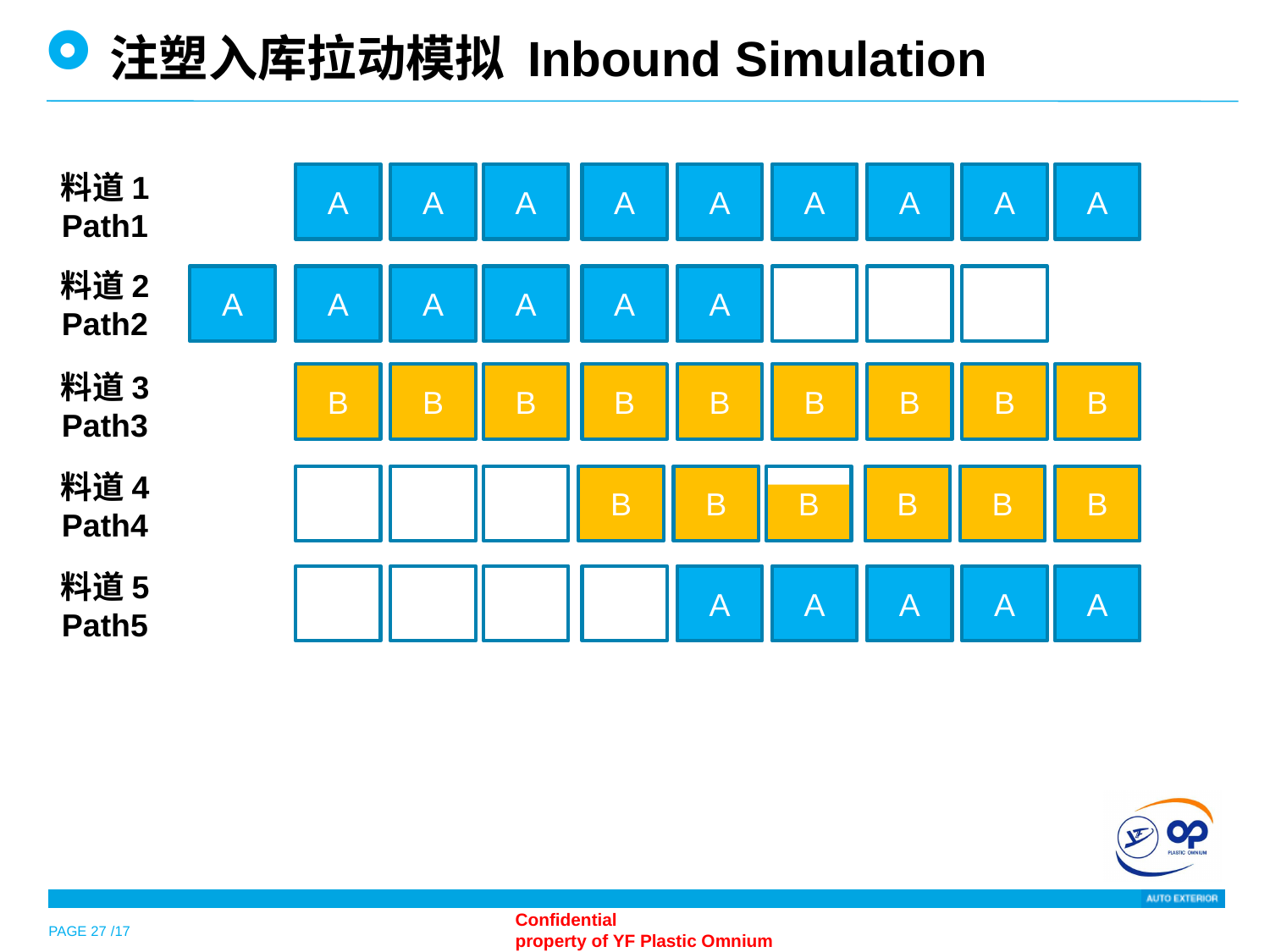

注塑入库拉动模拟 Inbound Simulation
料道1
Path1
A
A
A
A
A
A
A
A
A
料道2
Path2
A
A
A
A
A
A

料道3
Path3
B
B
B
B
B
B
B
B
B
料道4
Path4

B
B
B
B
B
B

料道5
Path5

A
A
A
A
A
PAGE 27 /17